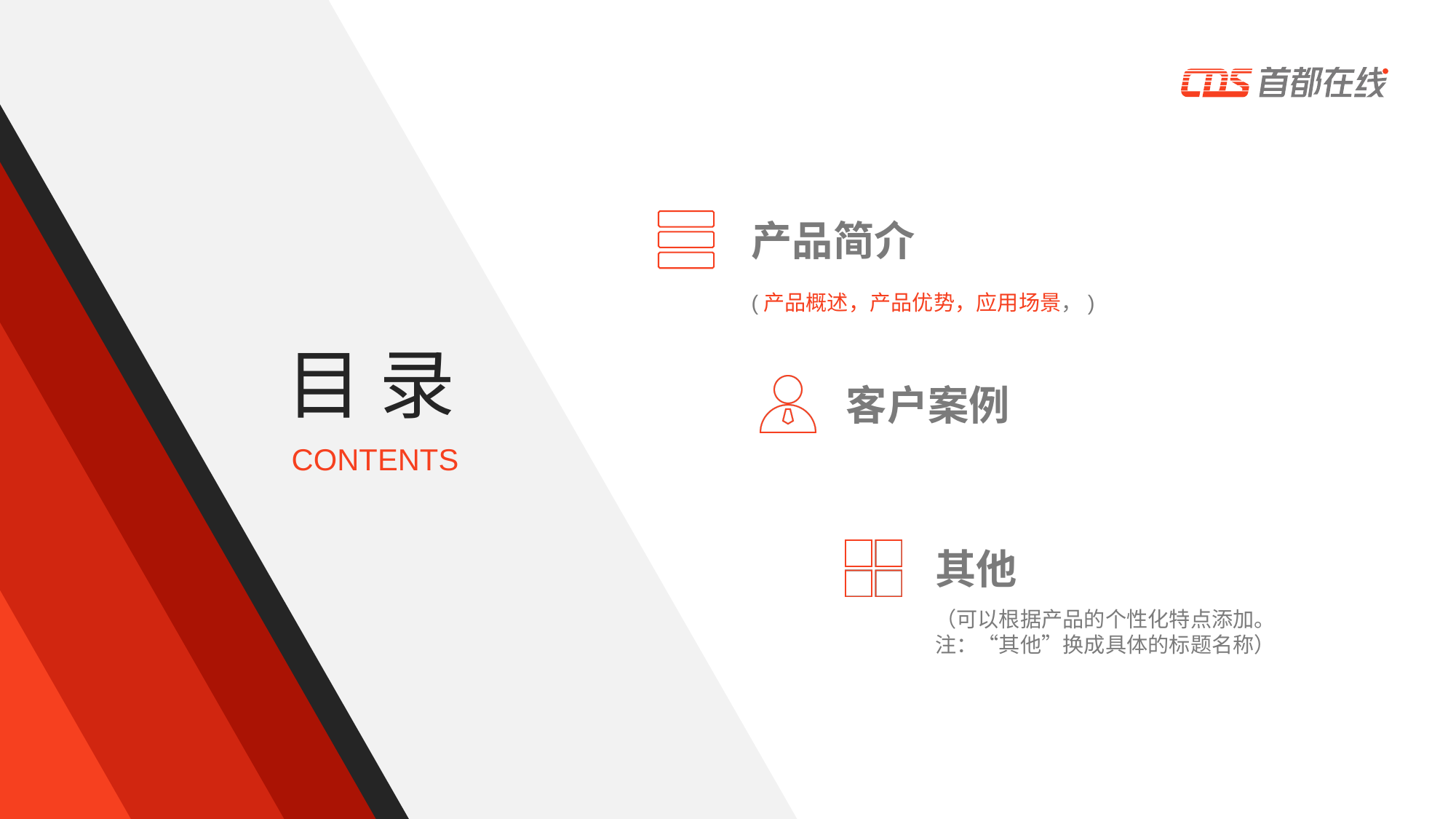

产品简介
(产品概述，产品优势，应用场景，)
客户案例
其他
（可以根据产品的个性化特点添加。注：“其他”换成具体的标题名称）